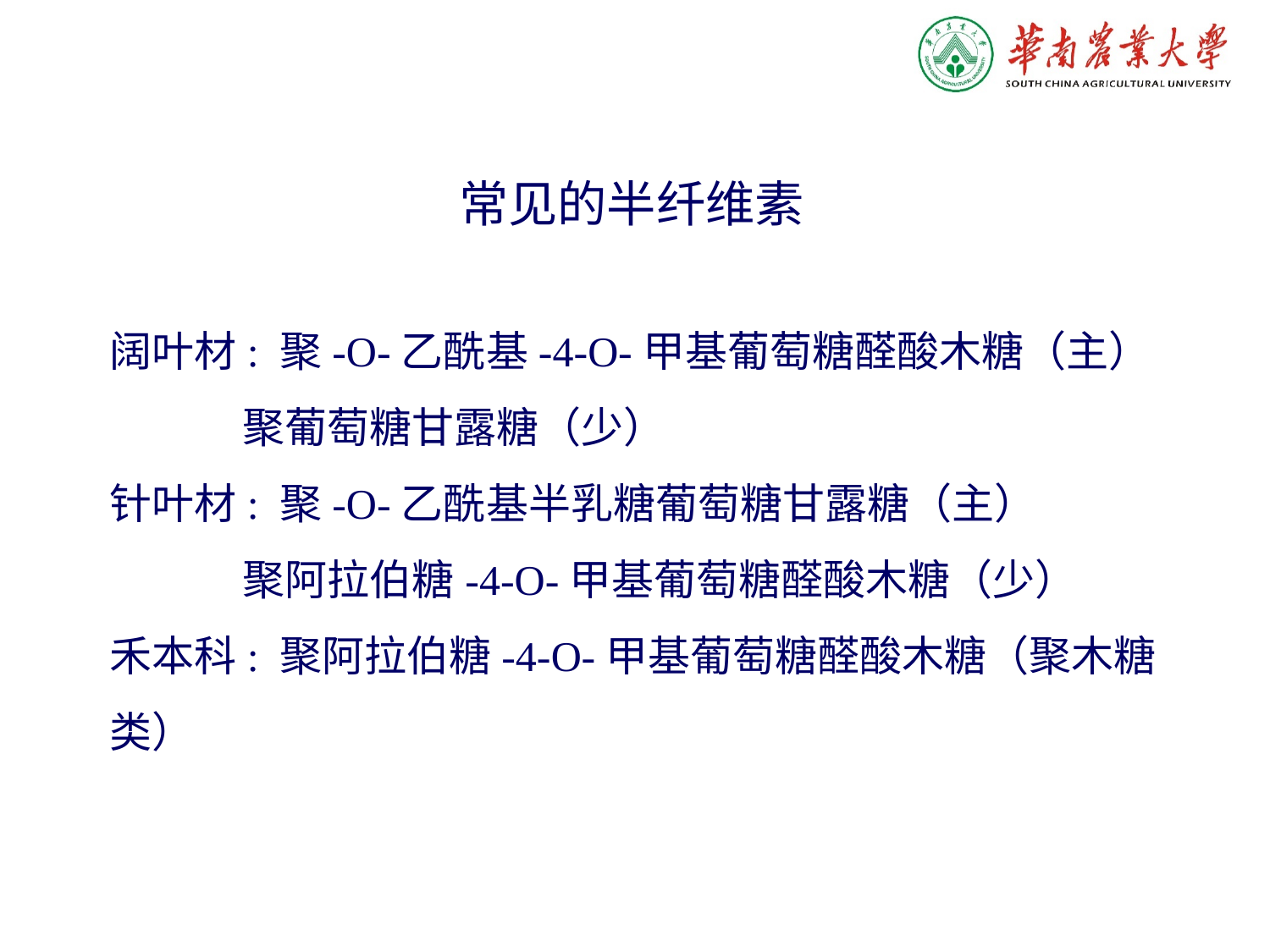

常见的半纤维素
阔叶材: 聚-O-乙酰基-4-O-甲基葡萄糖醛酸木糖（主）
              聚葡萄糖甘露糖（少）
针叶材: 聚-O-乙酰基半乳糖葡萄糖甘露糖（主）
              聚阿拉伯糖-4-O-甲基葡萄糖醛酸木糖（少）
禾本科: 聚阿拉伯糖-4-O-甲基葡萄糖醛酸木糖（聚木糖类）